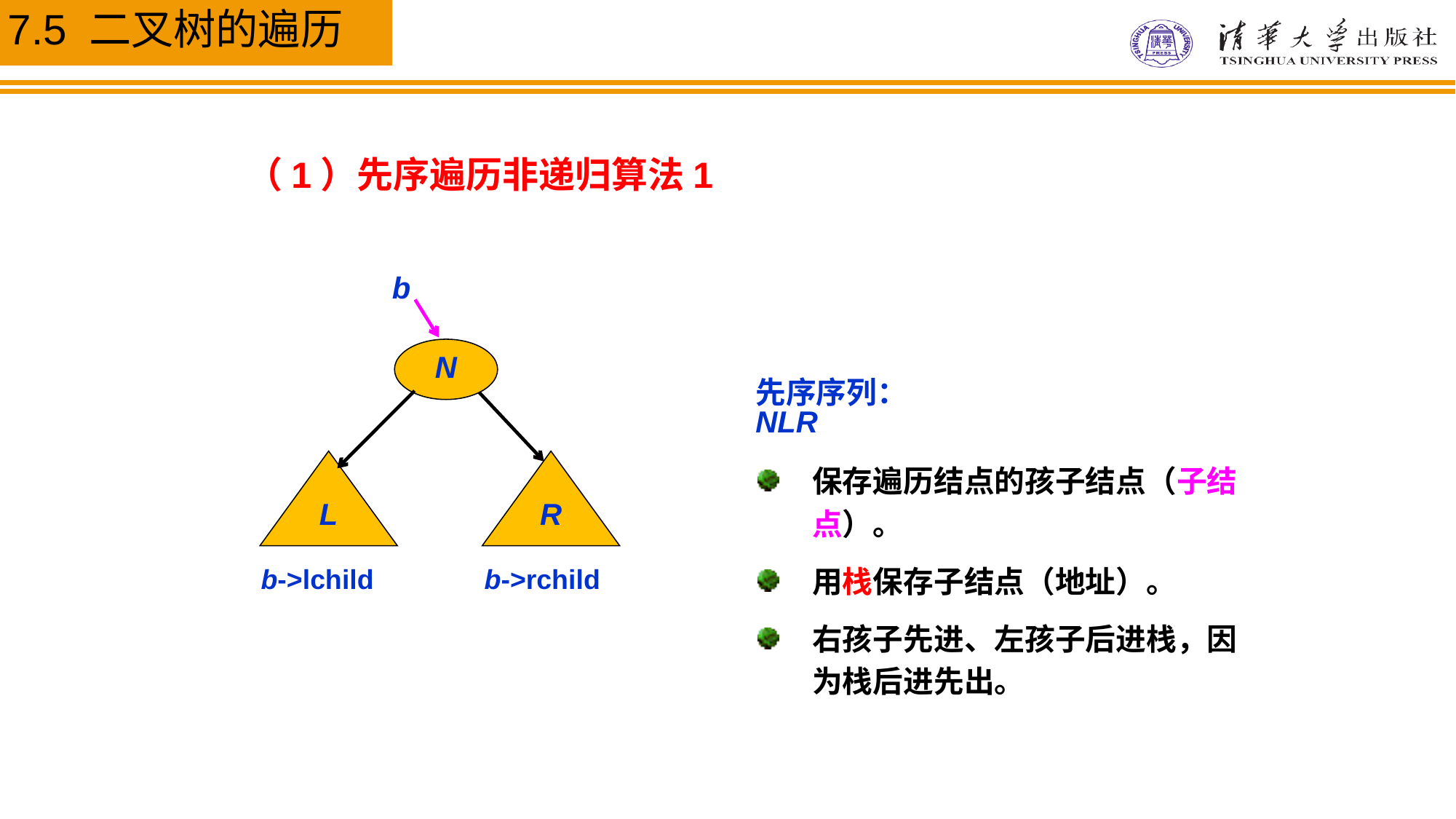

（1）先序遍历非递归算法1
b

N

L
R
b->lchild
b->rchild
先序序列：NLR
保存遍历结点的孩子结点（子结点）。
用栈保存子结点（地址）。
右孩子先进、左孩子后进栈，因为栈后进先出。